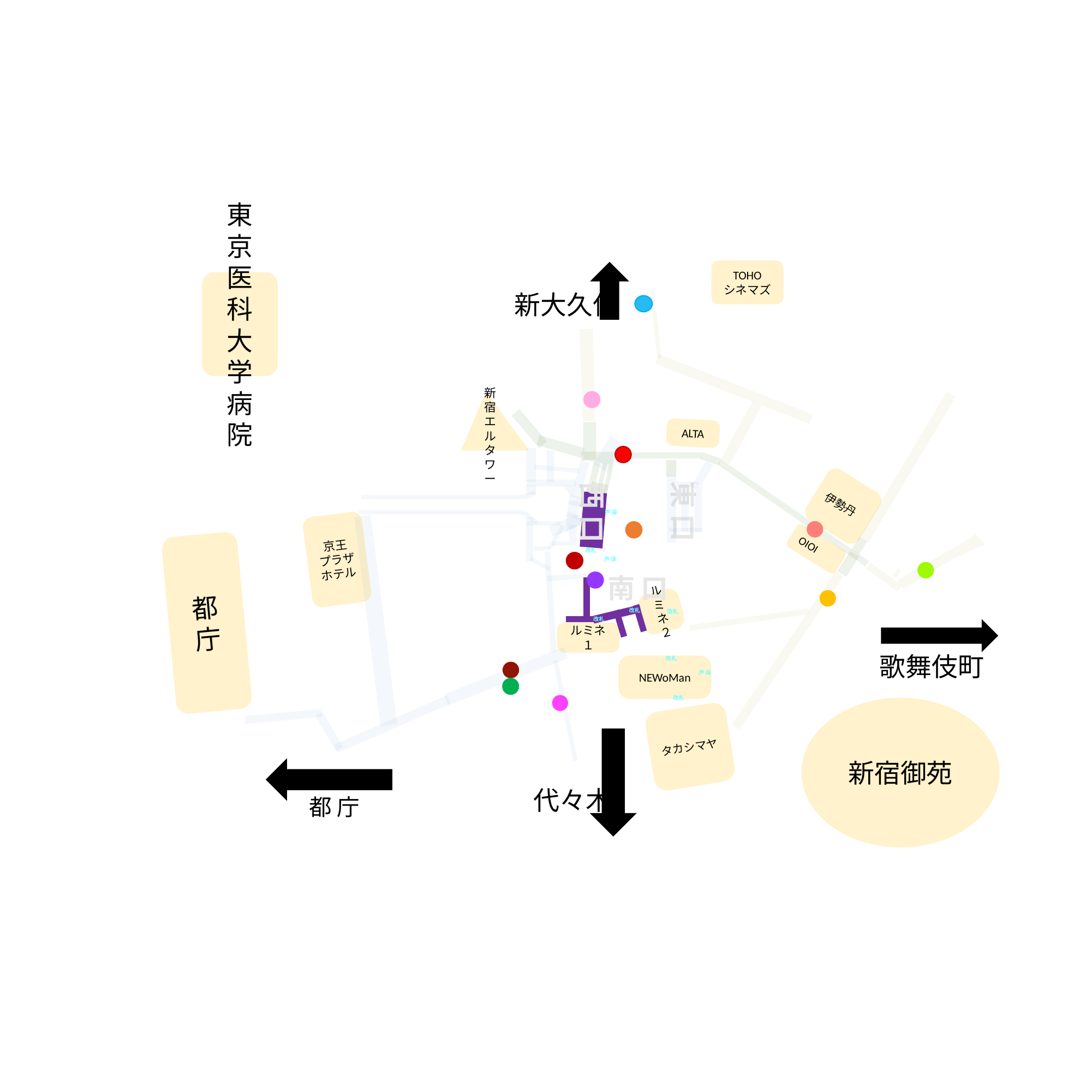

TOHO
シネマズ
東京医科大学病院
新宿エルタワー
ALTA
伊勢丹
京王
プラザホテル
都庁
OIOI
ルミネ２
ルミネ１
NEWoMan
新宿御苑
タカシマヤ

新大久保

歌舞伎町

代々木
都 庁

東 口
西 口
南 口

改札

改札

改札

改札
改札

改札

改札

改札
改札